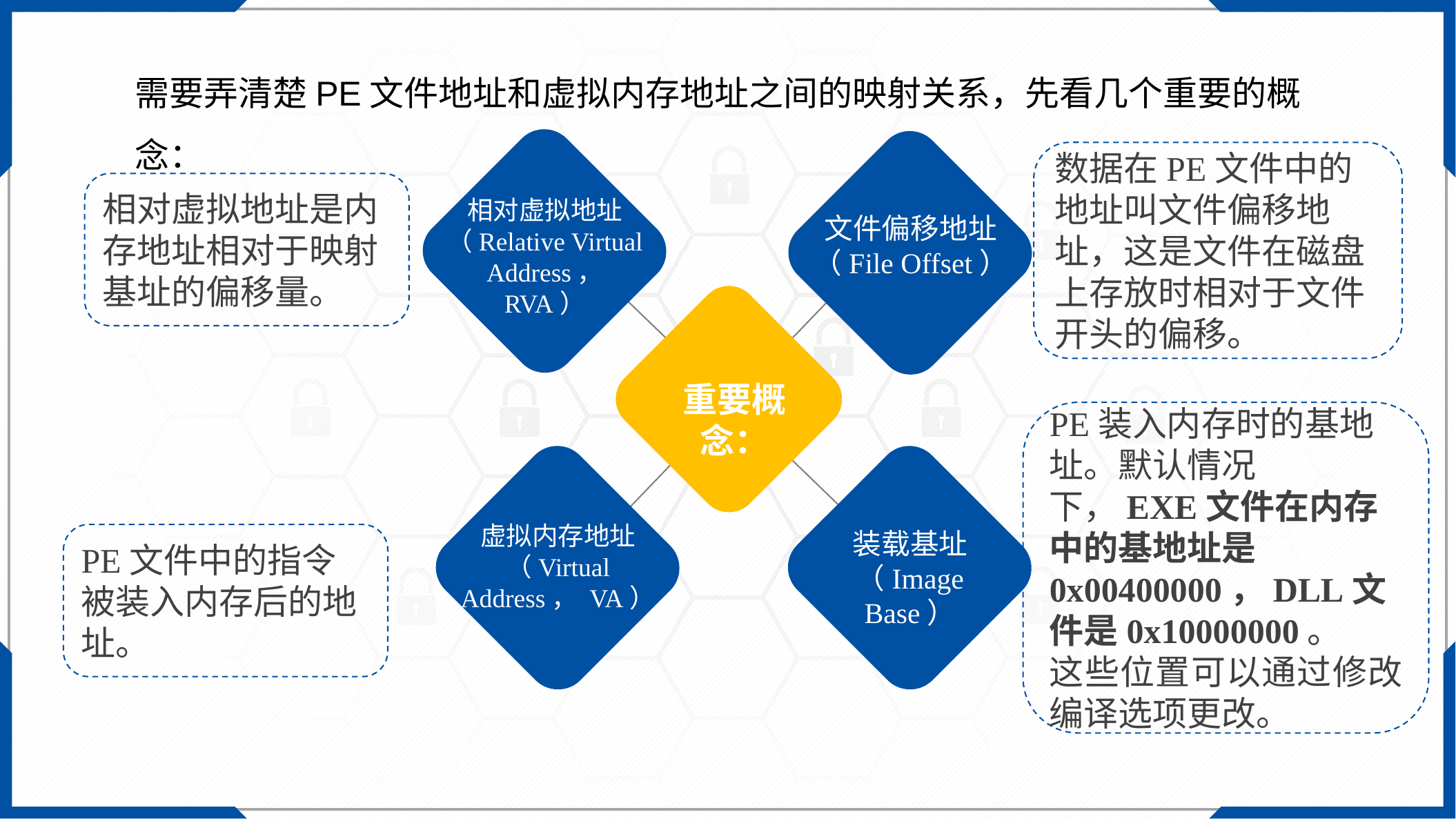

需要弄清楚PE文件地址和虚拟内存地址之间的映射关系，先看几个重要的概念：
数据在PE文件中的地址叫文件偏移地址，这是文件在磁盘上存放时相对于文件开头的偏移。

相对虚拟地址（Relative Virtual Address， RVA）

文件偏移地址（File Offset）

重要概念：

虚拟内存地址（Virtual Address， VA）

装载基址（Image Base）
相对虚拟地址是内存地址相对于映射基址的偏移量。
PE装入内存时的基地址。默认情况下，EXE文件在内存中的基地址是0x00400000，DLL文件是0x10000000。
这些位置可以通过修改编译选项更改。
PE文件中的指令被装入内存后的地址。